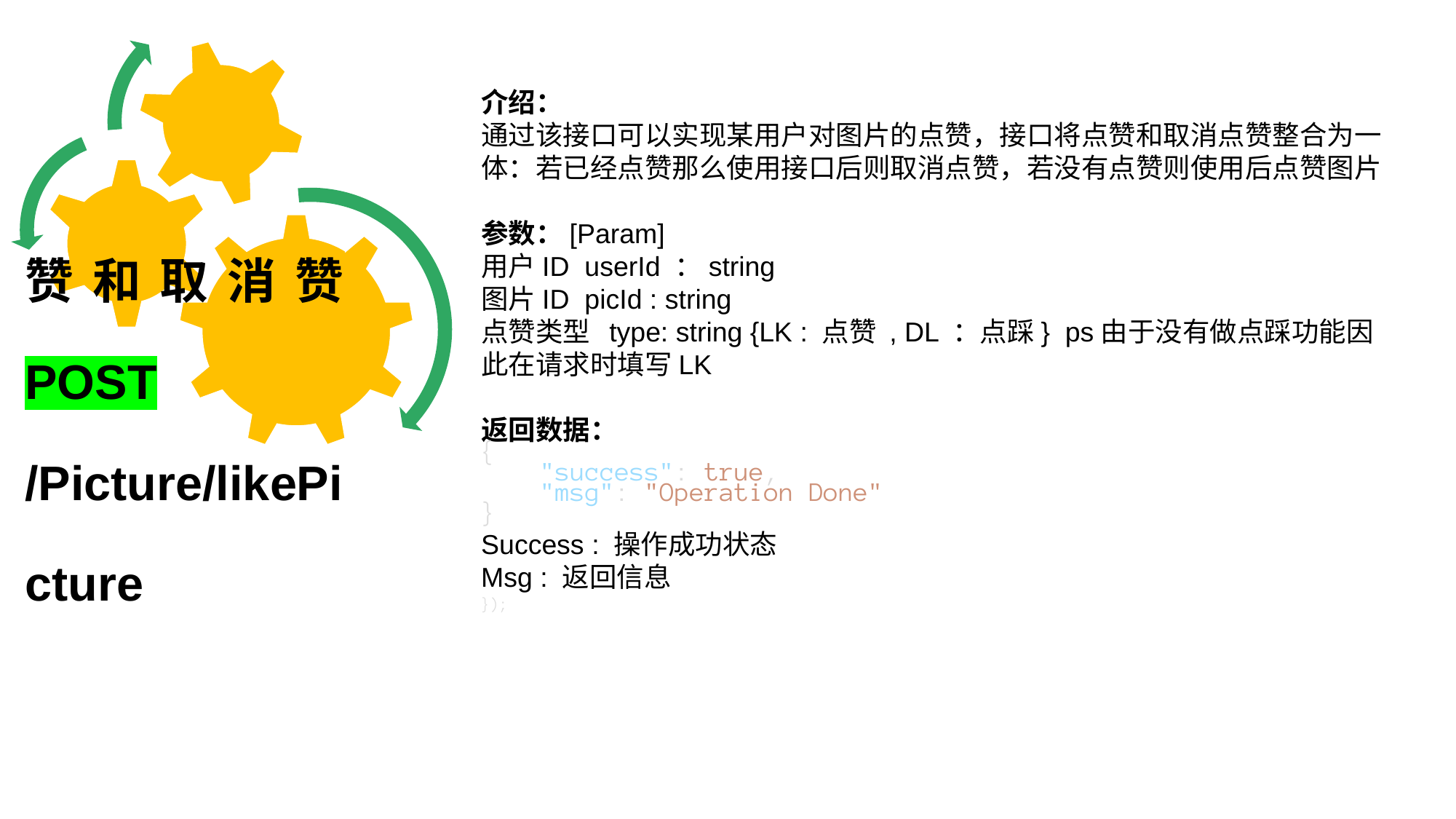

介绍：
通过该接口可以实现某用户对图片的点赞，接口将点赞和取消点赞整合为一体：若已经点赞那么使用接口后则取消点赞，若没有点赞则使用后点赞图片

参数：[Param]
用户ID  userId ：string
图片ID  picId : string
点赞类型  type: string {LK : 点赞 , DL ：点踩}  ps由于没有做点踩功能因此在请求时填写LK

返回数据：
{
    "success": true,
    "msg": "Operation Done"
}
Success : 操作成功状态
Msg : 返回信息
});
赞和取消赞 POST /Picture/likePicture